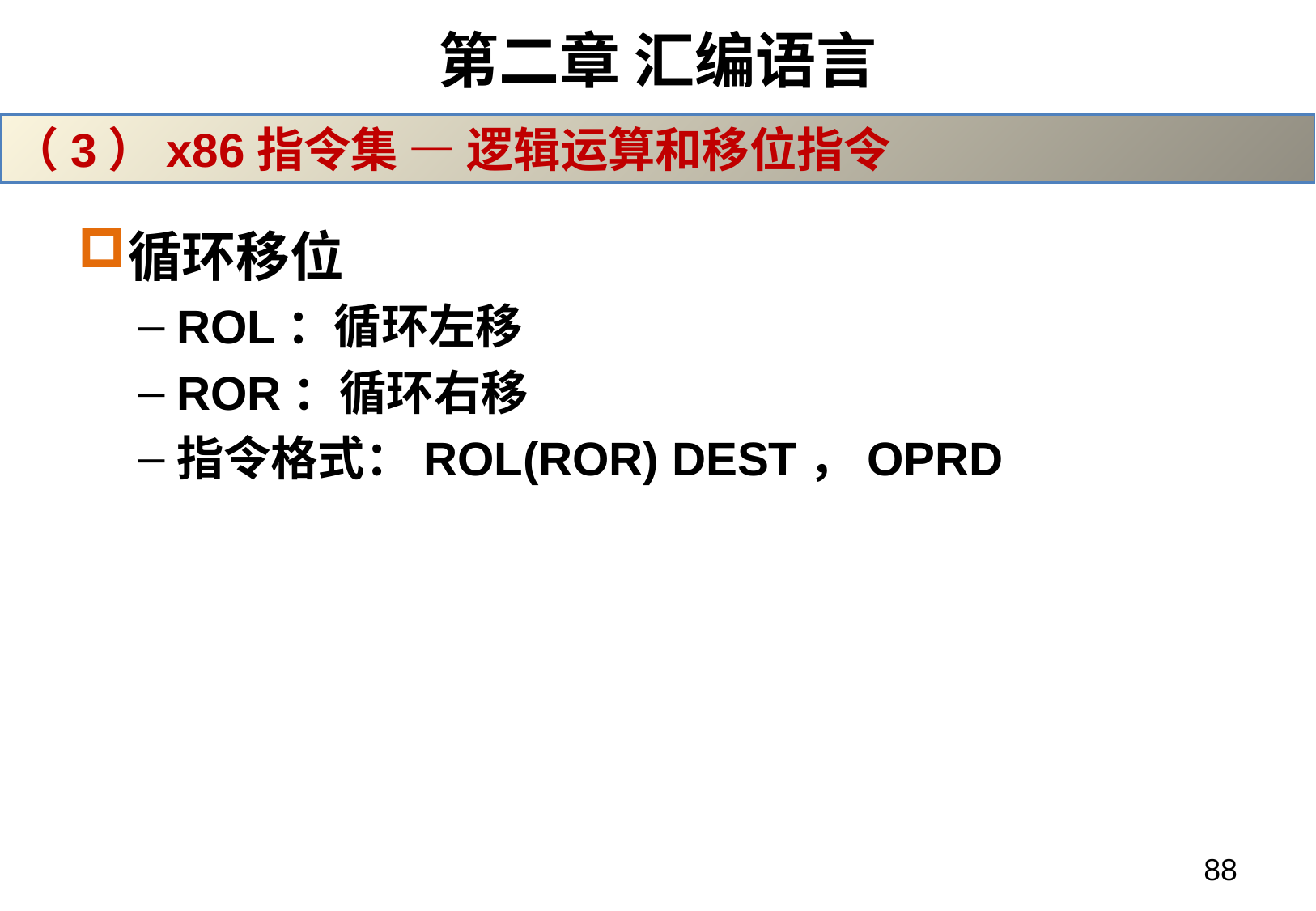

# 第二章 汇编语言
（3）x86指令集 — 逻辑运算和移位指令
循环移位
ROL：循环左移
ROR：循环右移
指令格式：ROL(ROR) DEST，OPRD
88